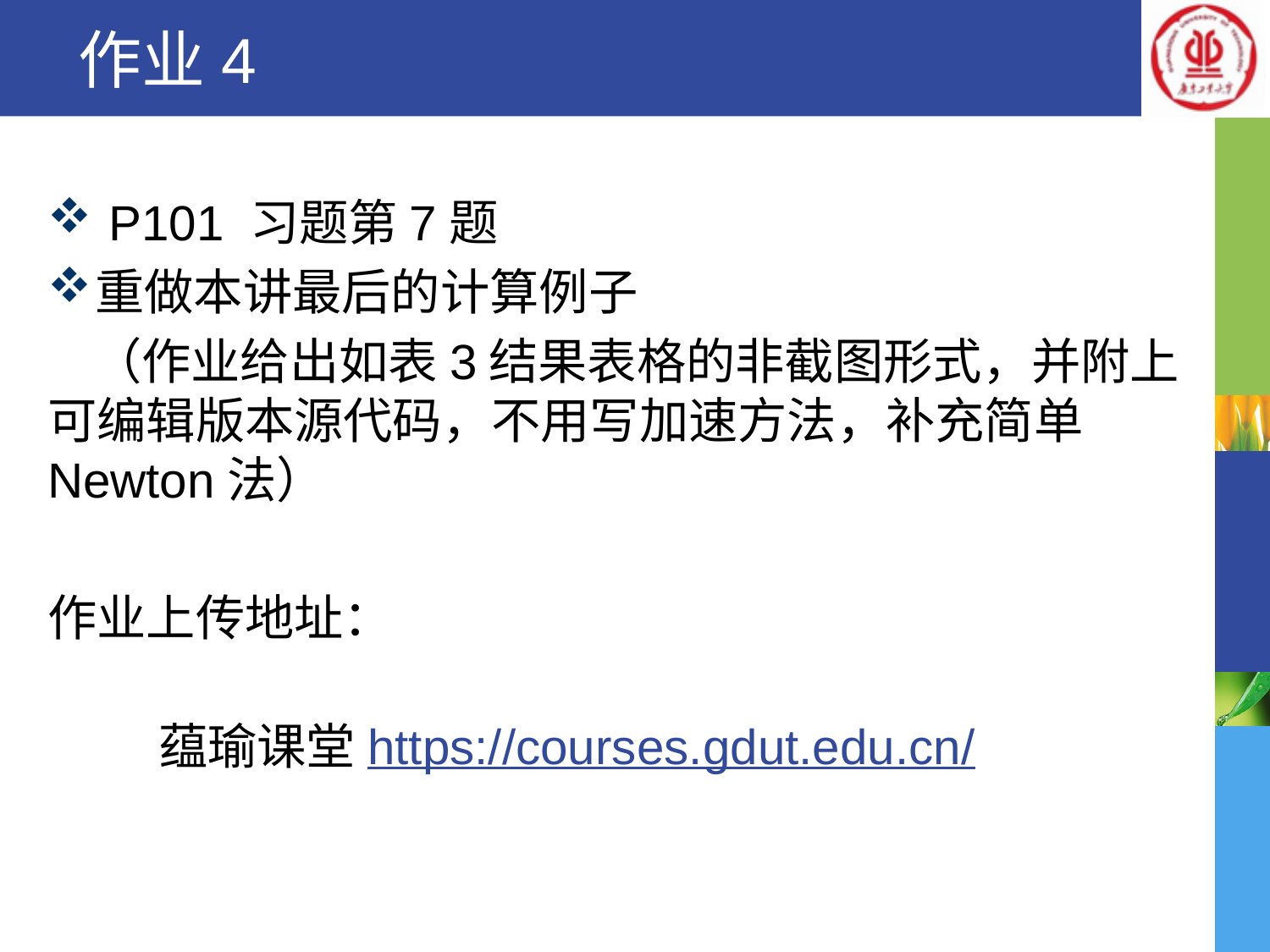

# 作业4
 P101 习题第7题
重做本讲最后的计算例子
   （作业给出如表3结果表格的非截图形式，并附上可编辑版本源代码，不用写加速方法，补充简单Newton法）

作业上传地址：
         蕴瑜课堂https://courses.gdut.edu.cn/